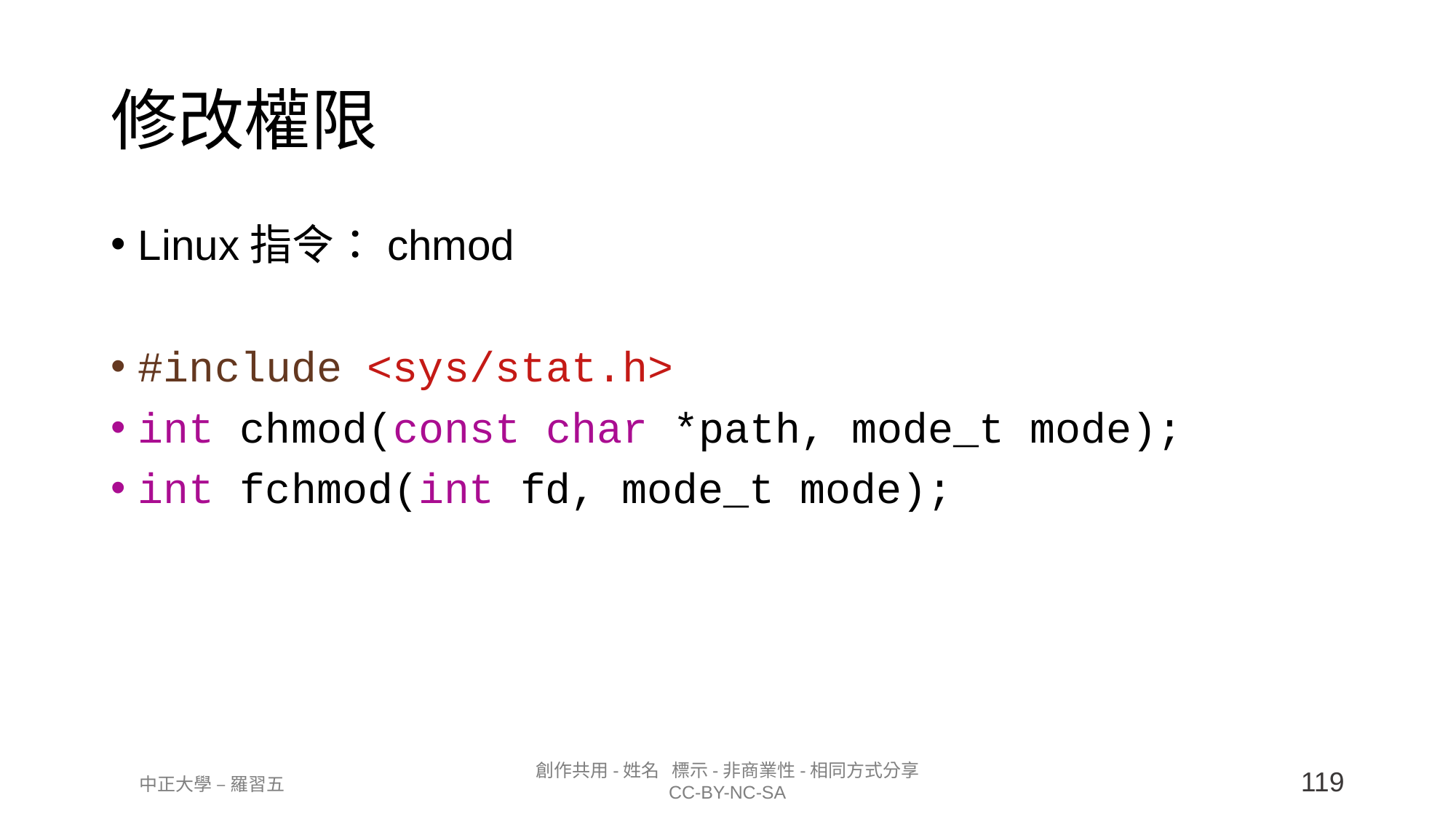

修改權限
Linux指令：chmod

#include <sys/stat.h>
int chmod(const char *path, mode_t mode);
int fchmod(int fd, mode_t mode);